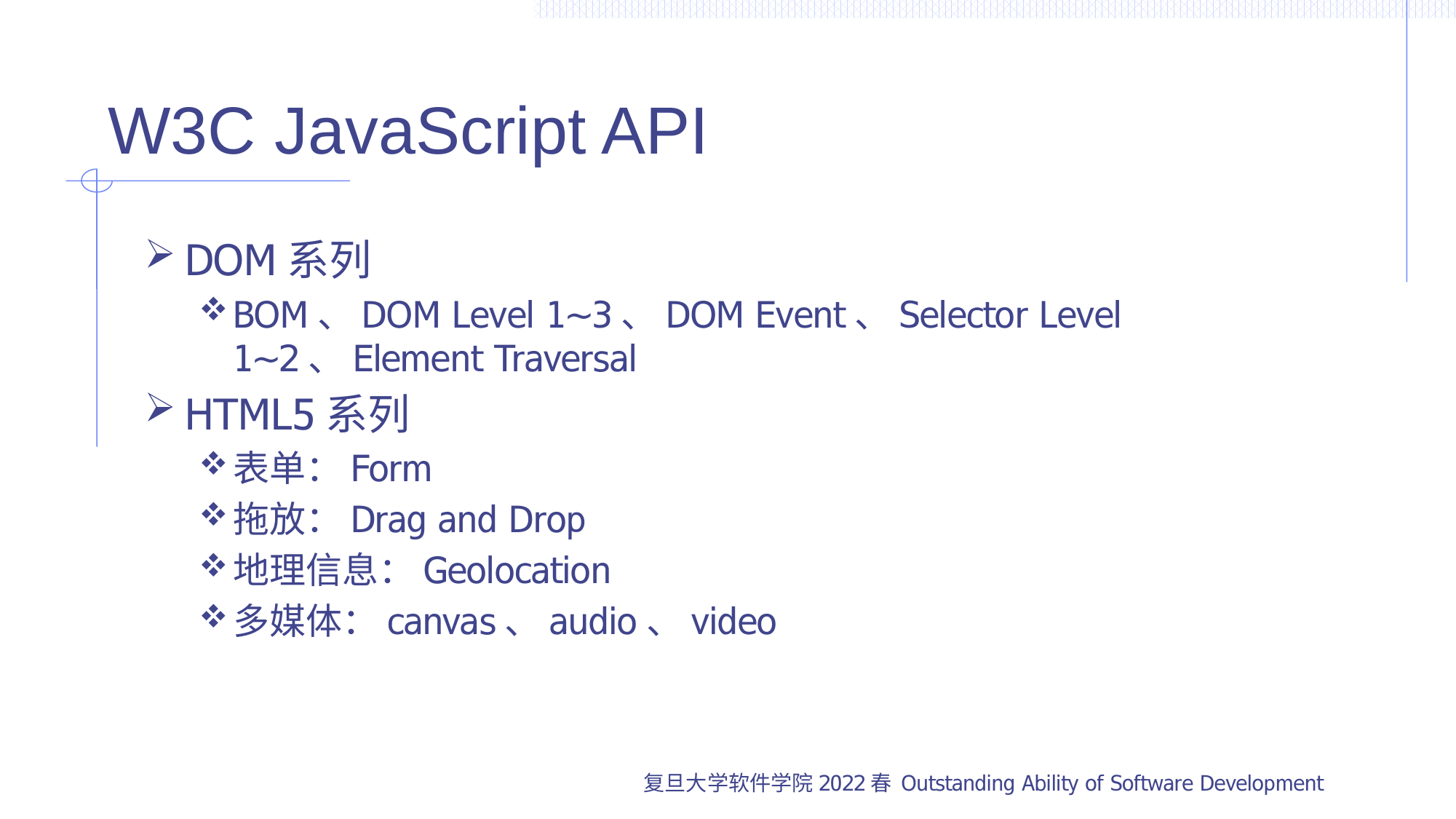

# W3C JavaScript API
DOM系列
BOM、DOM Level 1~3、DOM Event、Selector Level 1~2、Element Traversal
HTML5系列
表单：Form
拖放：Drag and Drop
地理信息：Geolocation
多媒体：canvas、audio、video